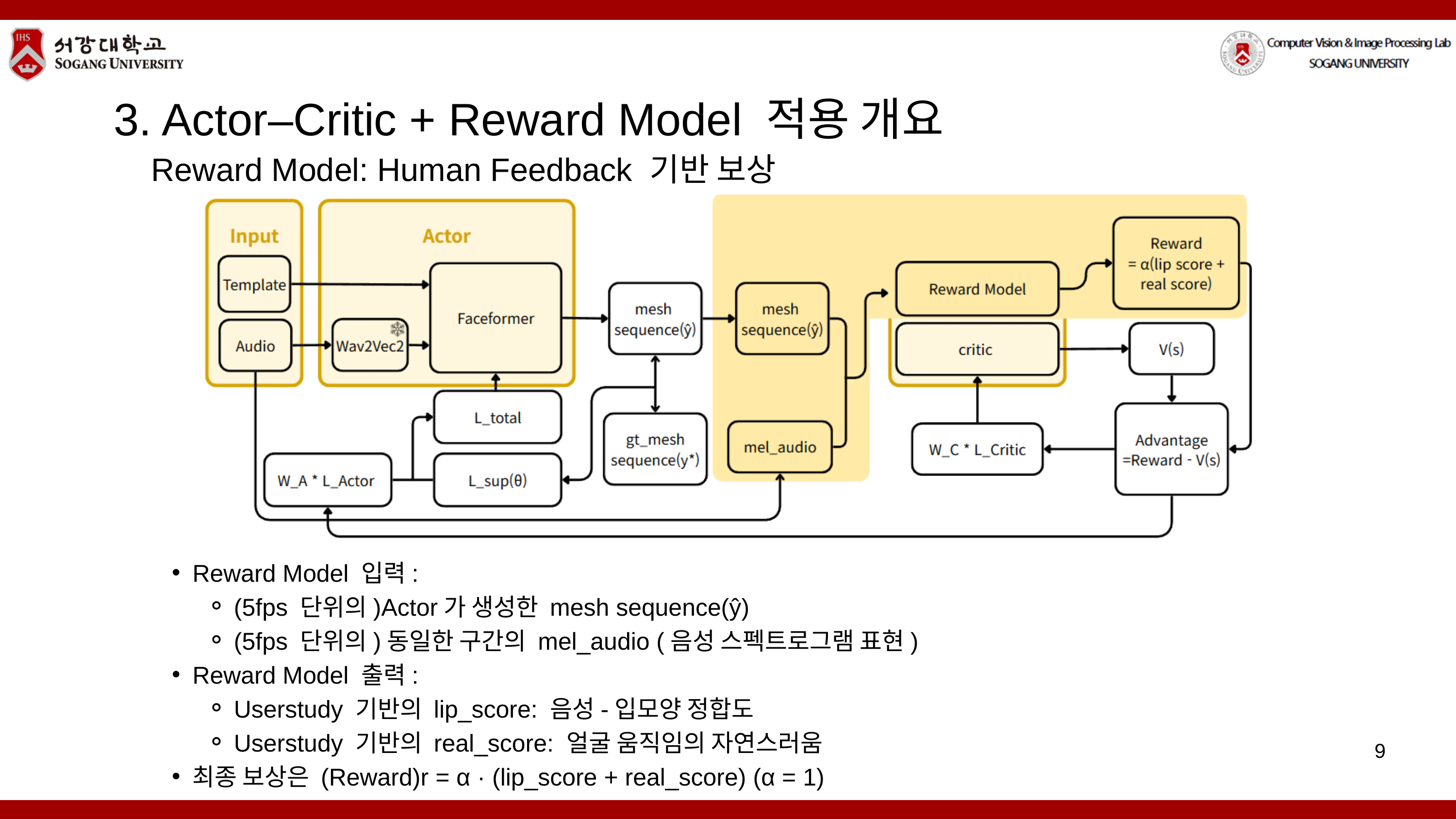

3. Actor–Critic + Reward Model 적용 개요
Reward Model: Human Feedback 기반 보상

Reward Model 입력:
(5fps 단위의)Actor가 생성한 mesh sequence(ŷ)
(5fps 단위의)동일한 구간의 mel_audio (음성 스펙트로그램 표현)
Reward Model 출력:
Userstudy 기반의 lip_score: 음성-입모양 정합도
Userstudy 기반의 real_score: 얼굴 움직임의 자연스러움
최종 보상은 (Reward)r = α · (lip_score + real_score) (α = 1)
9